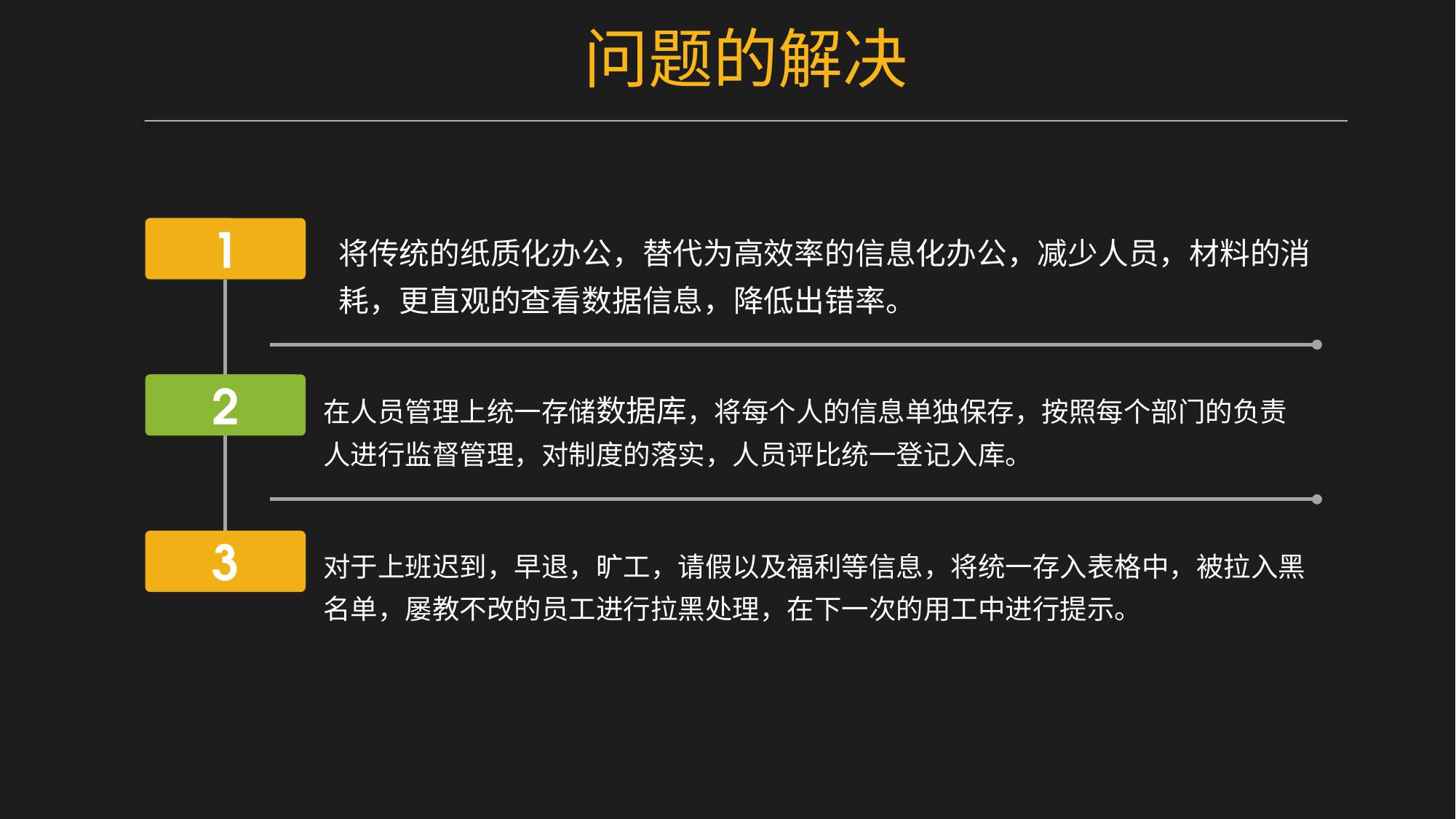

问题的解决
将传统的纸质化办公，替代为高效率的信息化办公，减少人员，材料的消耗，更直观的查看数据信息，降低出错率。
1
2
在人员管理上统一存储数据库，将每个人的信息单独保存，按照每个部门的负责人进行监督管理，对制度的落实，人员评比统一登记入库。
3
对于上班迟到，早退，旷工，请假以及福利等信息，将统一存入表格中，被拉入黑名单，屡教不改的员工进行拉黑处理，在下一次的用工中进行提示。